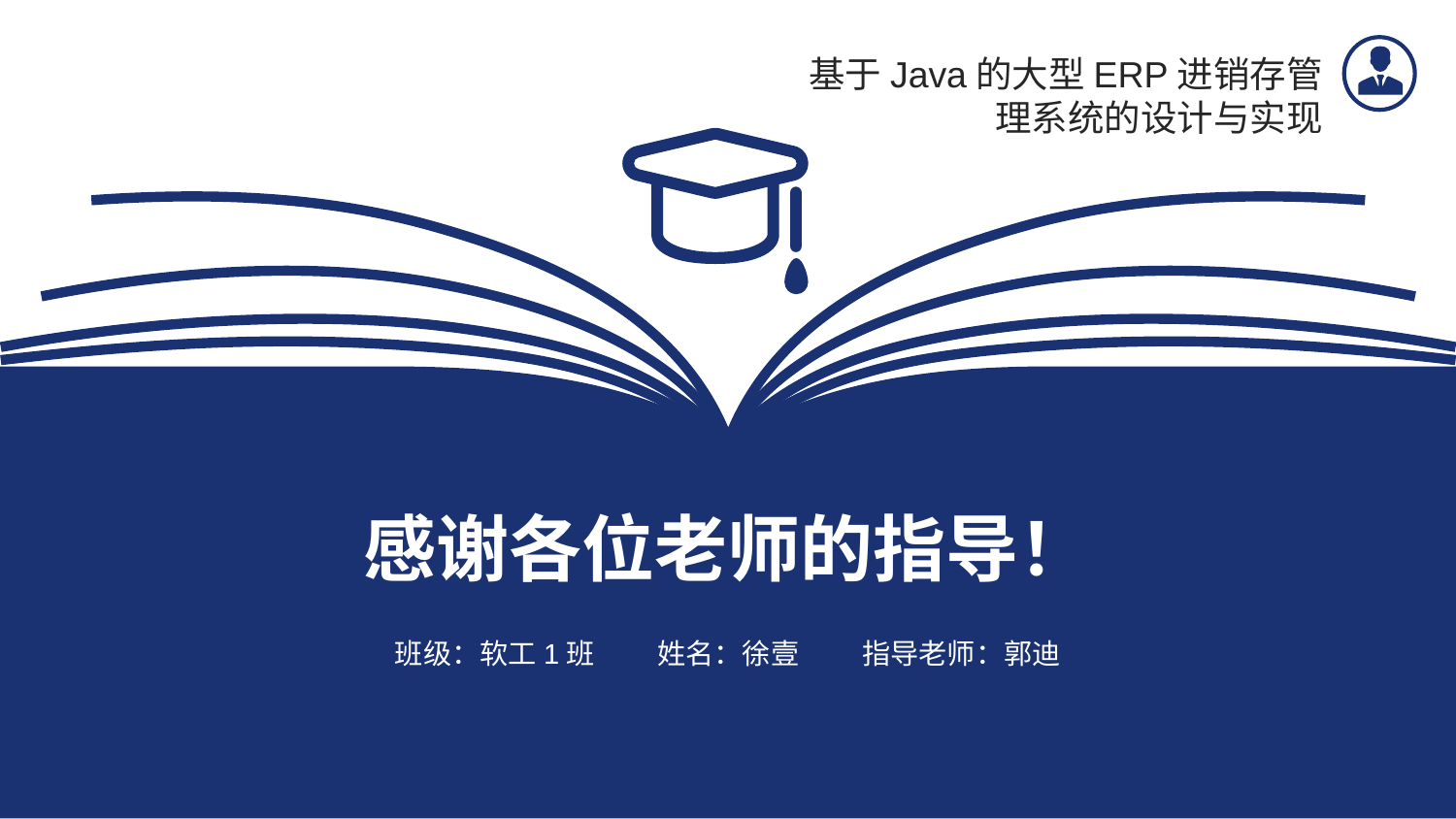

基于Java的大型ERP进销存管理系统的设计与实现

感谢各位老师的指导！
班级：软工1班          姓名：徐壹          指导老师：郭迪